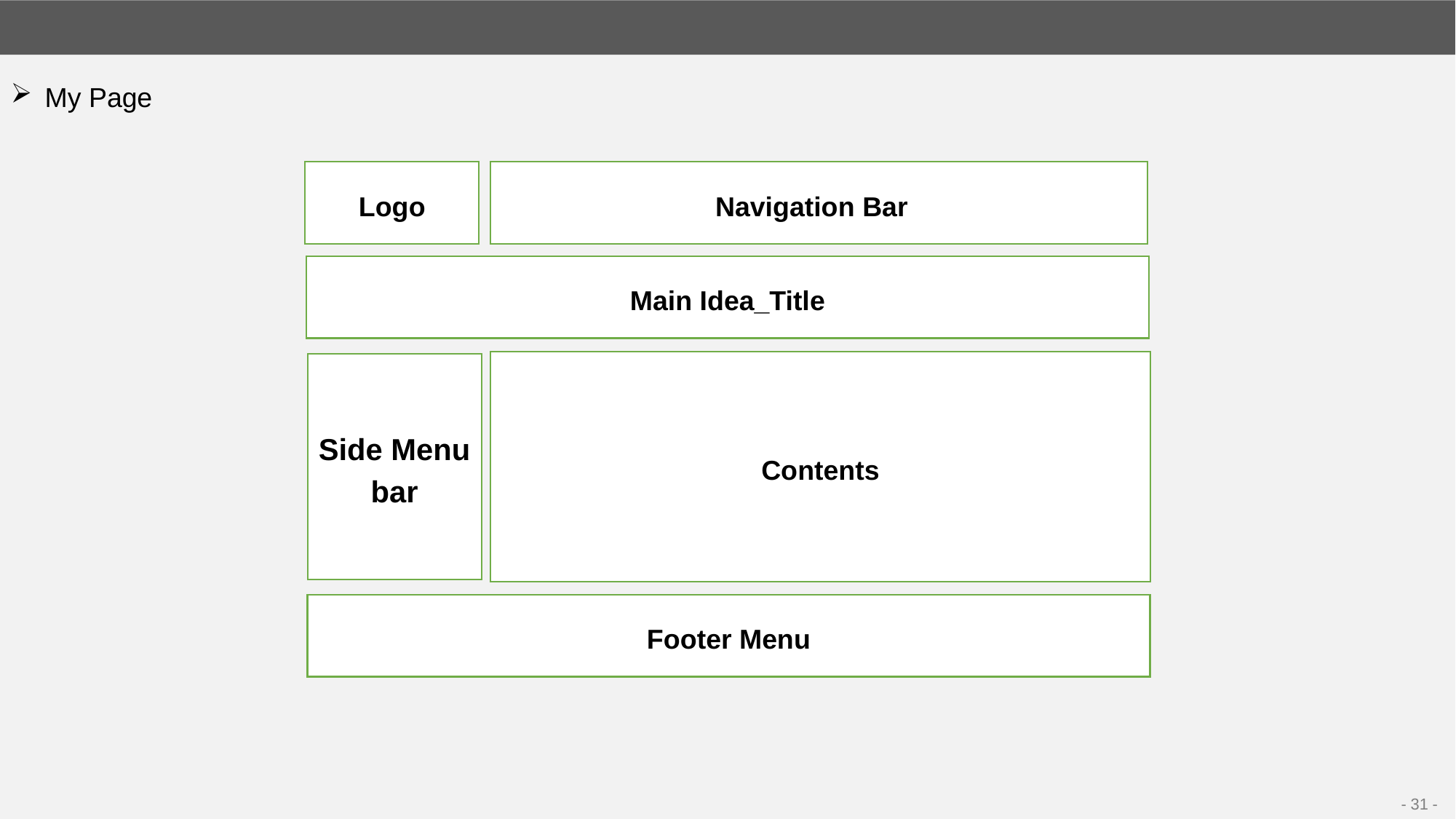

02. 페이지 구성 도표
My Page
Logo
Navigation Bar
Main Idea_Title
Contents
Footer Menu
Side Menu bar
- 31 -